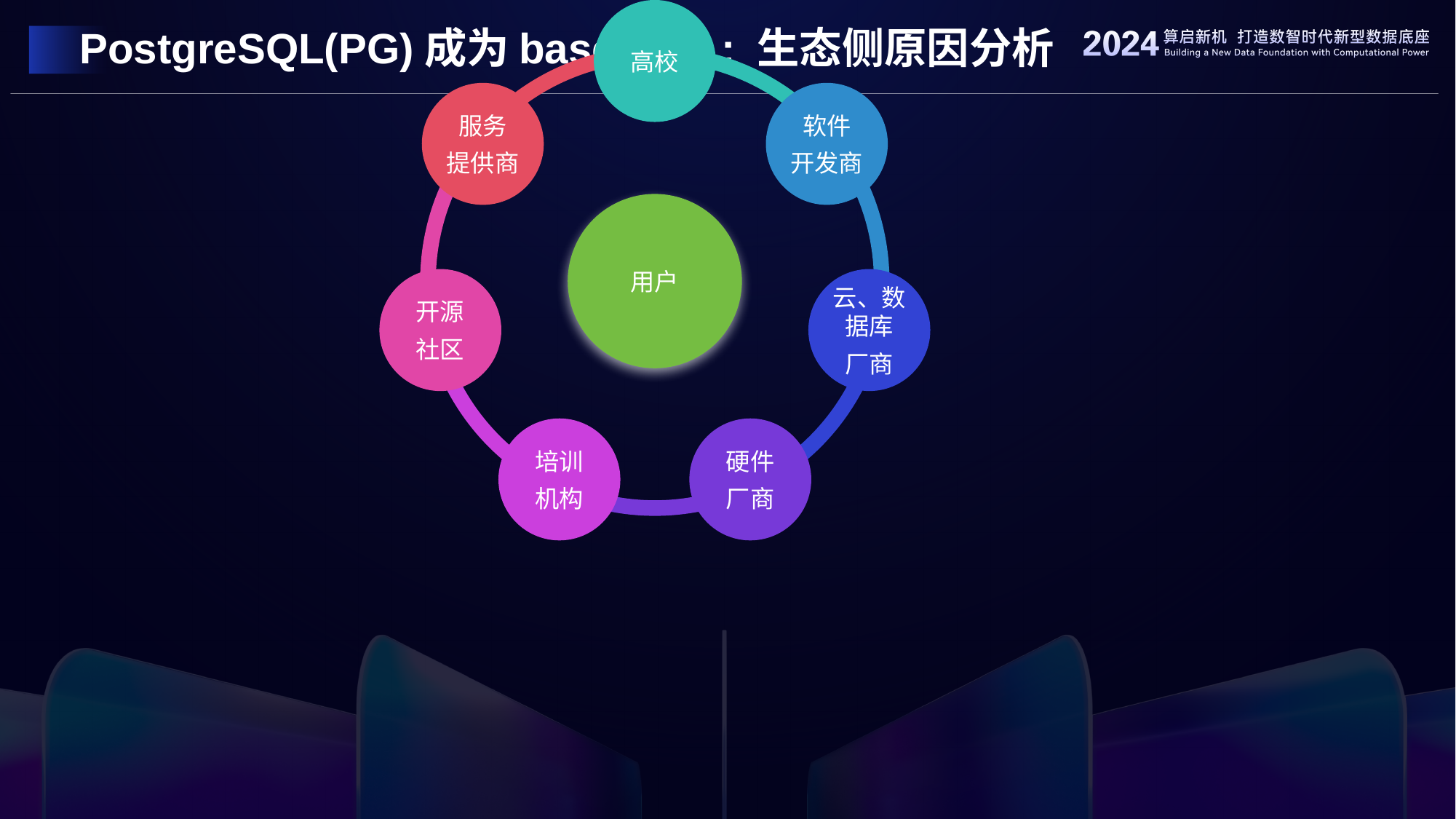

# PostgreSQL(PG)成为base项目: 生态侧原因分析
用户
高校
软件
开发商
云、数据库
厂商
硬件
厂商
培训
机构
开源
社区
服务
提供商